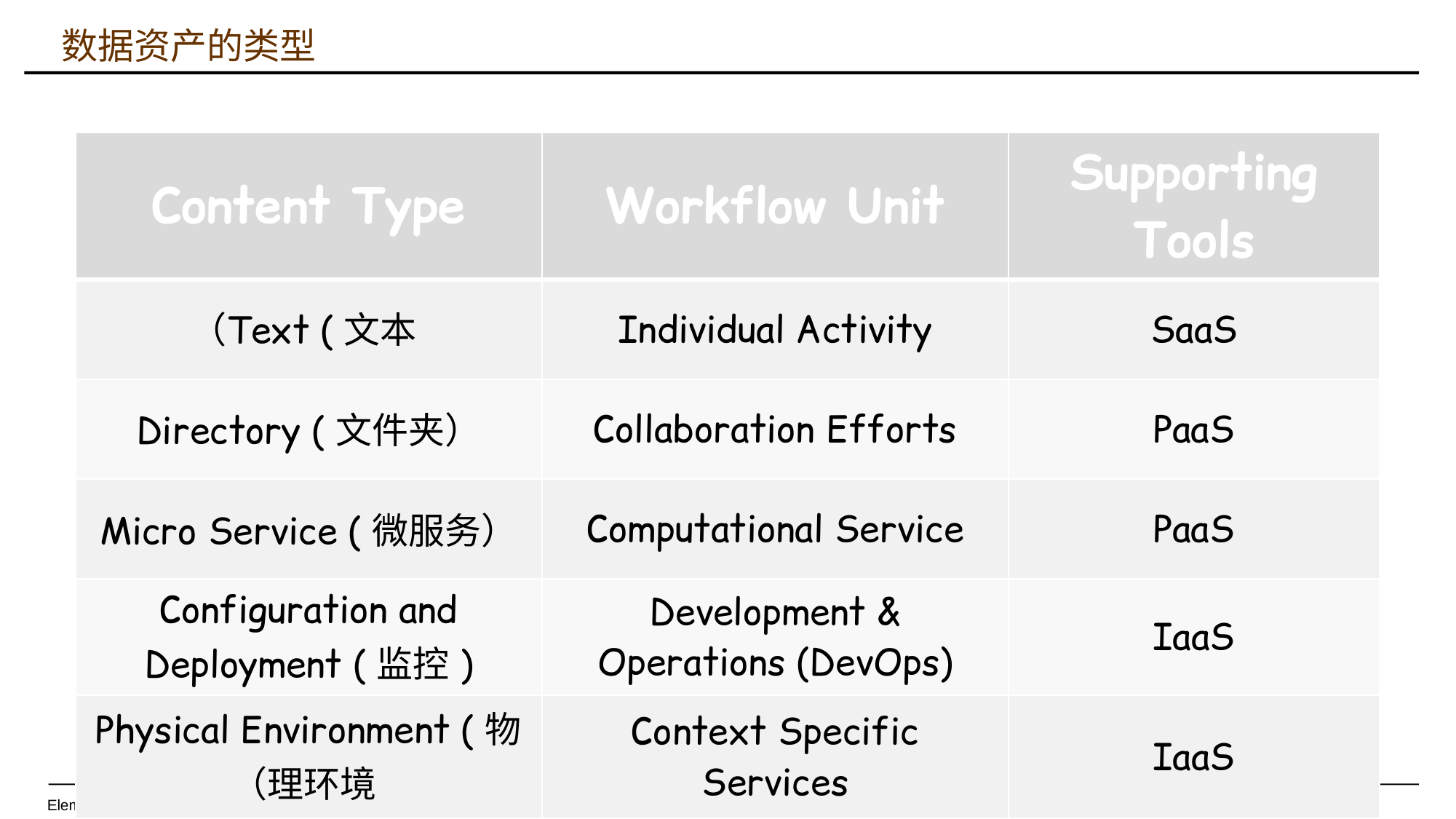

# 数据资产的类型
| Content Type | Workflow Unit | Supporting Tools |
| --- | --- | --- |
| Text (文本） | Individual Activity | SaaS |
| Directory (文件夹） | Collaboration Efforts | PaaS |
| Micro Service (微服务） | Computational Service | PaaS |
| Configuration and Deployment (监控) | Development & Operations (DevOps) | IaaS |
| Physical Environment (物理环境） | Context Specific Services | IaaS |